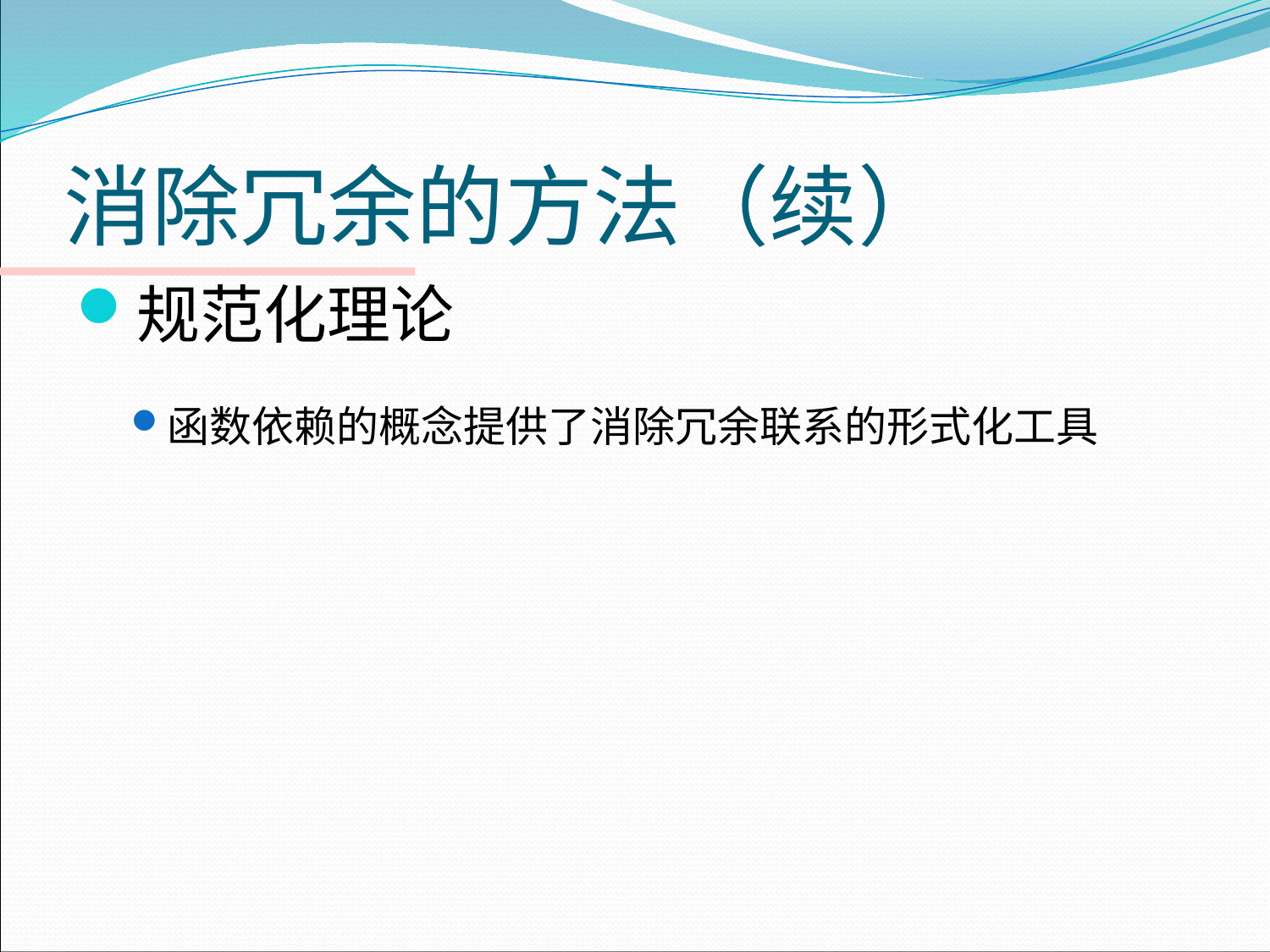

# 消除冗余的方法（续）
规范化理论
函数依赖的概念提供了消除冗余联系的形式化工具

735